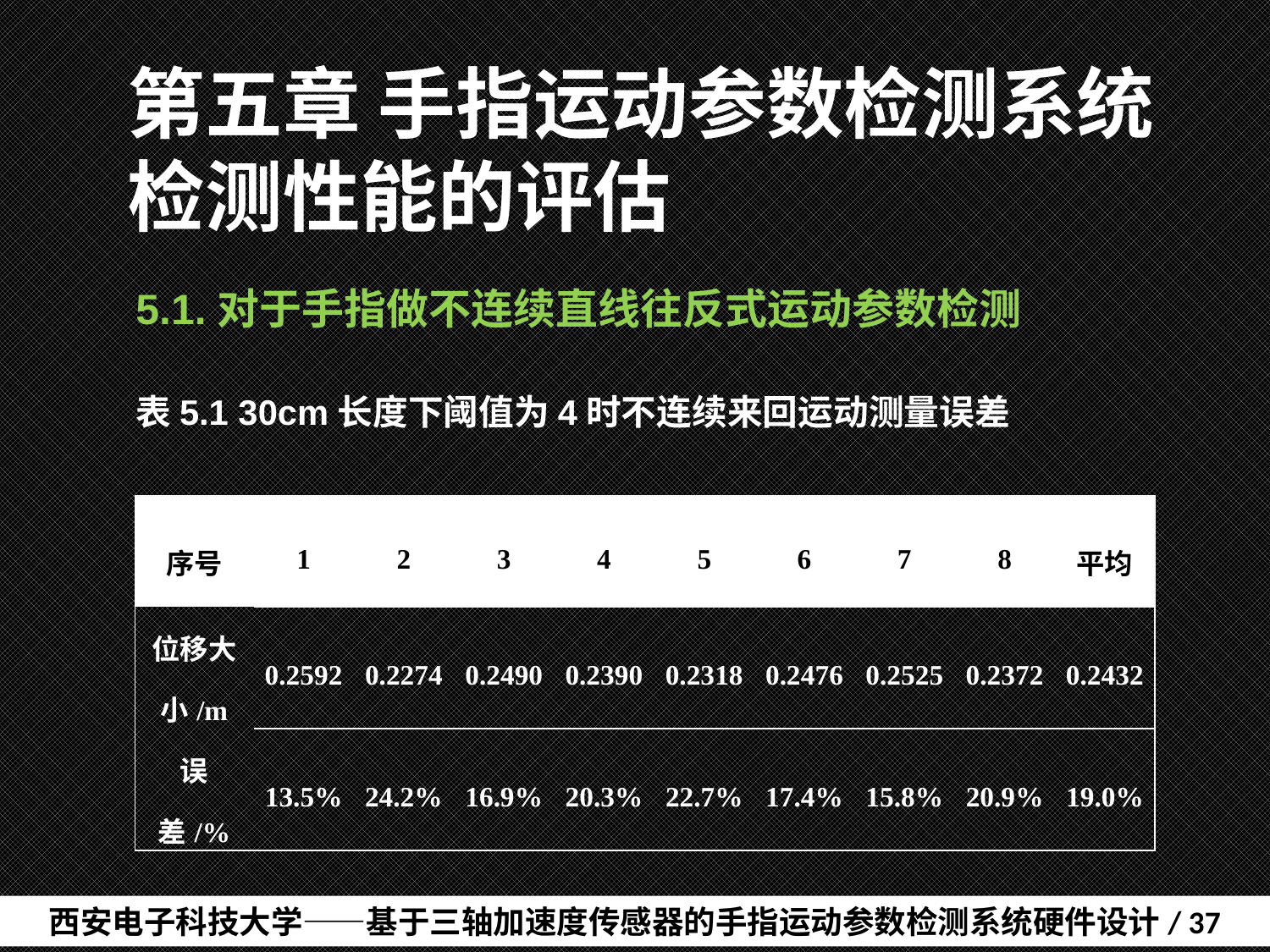

# 第五章 手指运动参数检测系统检测性能的评估
5.1.对于手指做不连续直线往反式运动参数检测

表5.1 30cm长度下阈值为4时不连续来回运动测量误差

| 序号 | 1 | 2 | 3 | 4 | 5 | 6 | 7 | 8 | 平均 |
| --- | --- | --- | --- | --- | --- | --- | --- | --- | --- |
| 位移大小/m | 0.2592 | 0.2274 | 0.2490 | 0.2390 | 0.2318 | 0.2476 | 0.2525 | 0.2372 | 0.2432 |
| 误差/% | 13.5% | 24.2% | 16.9% | 20.3% | 22.7% | 17.4% | 15.8% | 20.9% | 19.0% |
西安电子科技大学——基于三轴加速度传感器的手指运动参数检测系统硬件设计/ 37